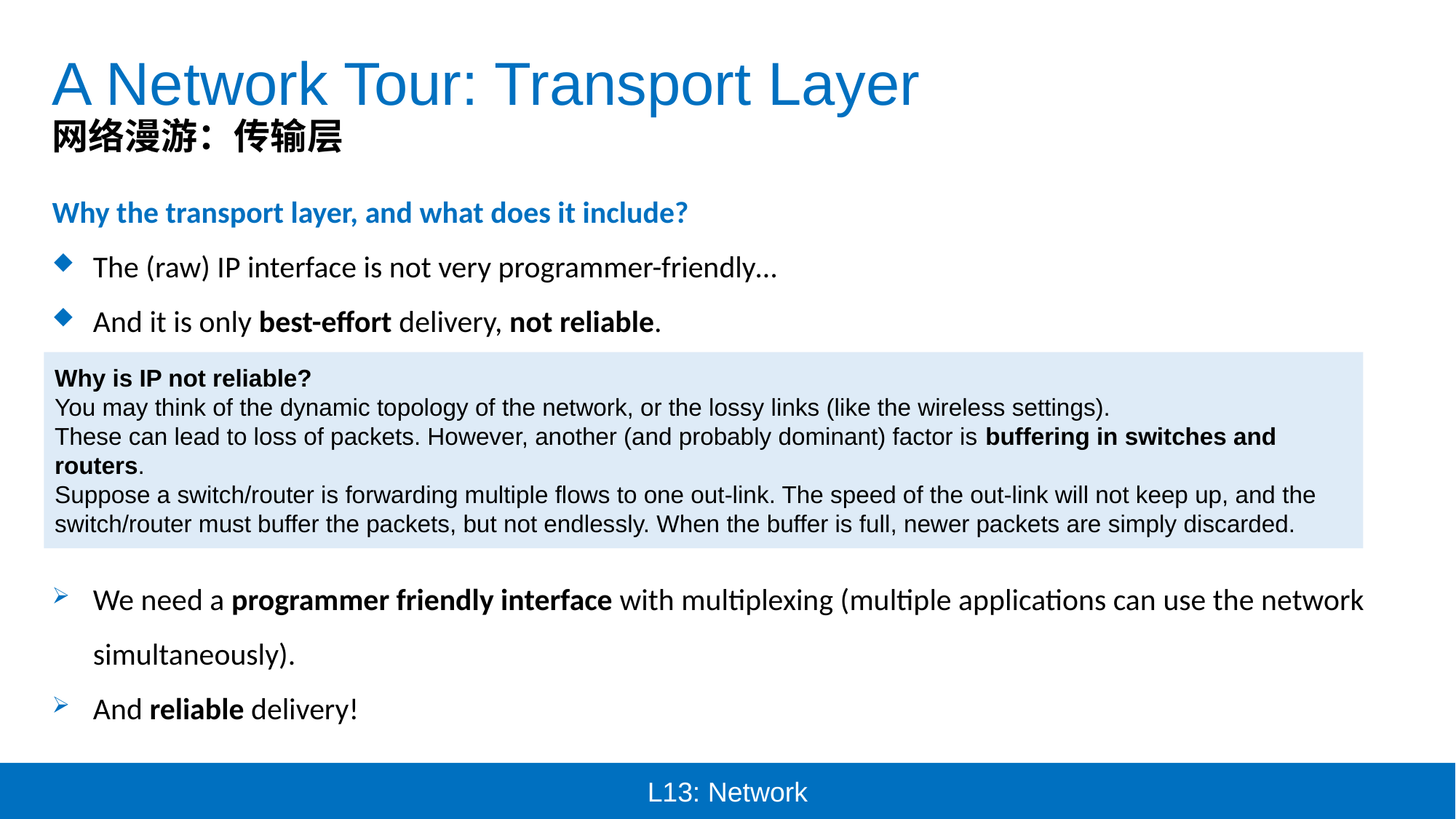

A Network Tour: Transport Layer
网络漫游：传输层
Why the transport layer, and what does it include?
The (raw) IP interface is not very programmer-friendly…
And it is only best-effort delivery, not reliable.
Why is IP not reliable?
You may think of the dynamic topology of the network, or the lossy links (like the wireless settings).
These can lead to loss of packets. However, another (and probably dominant) factor is buffering in switches and routers.
Suppose a switch/router is forwarding multiple flows to one out-link. The speed of the out-link will not keep up, and the switch/router must buffer the packets, but not endlessly. When the buffer is full, newer packets are simply discarded.
We need a programmer friendly interface with multiplexing (multiple applications can use the network simultaneously).
And reliable delivery!
L13: Network
28